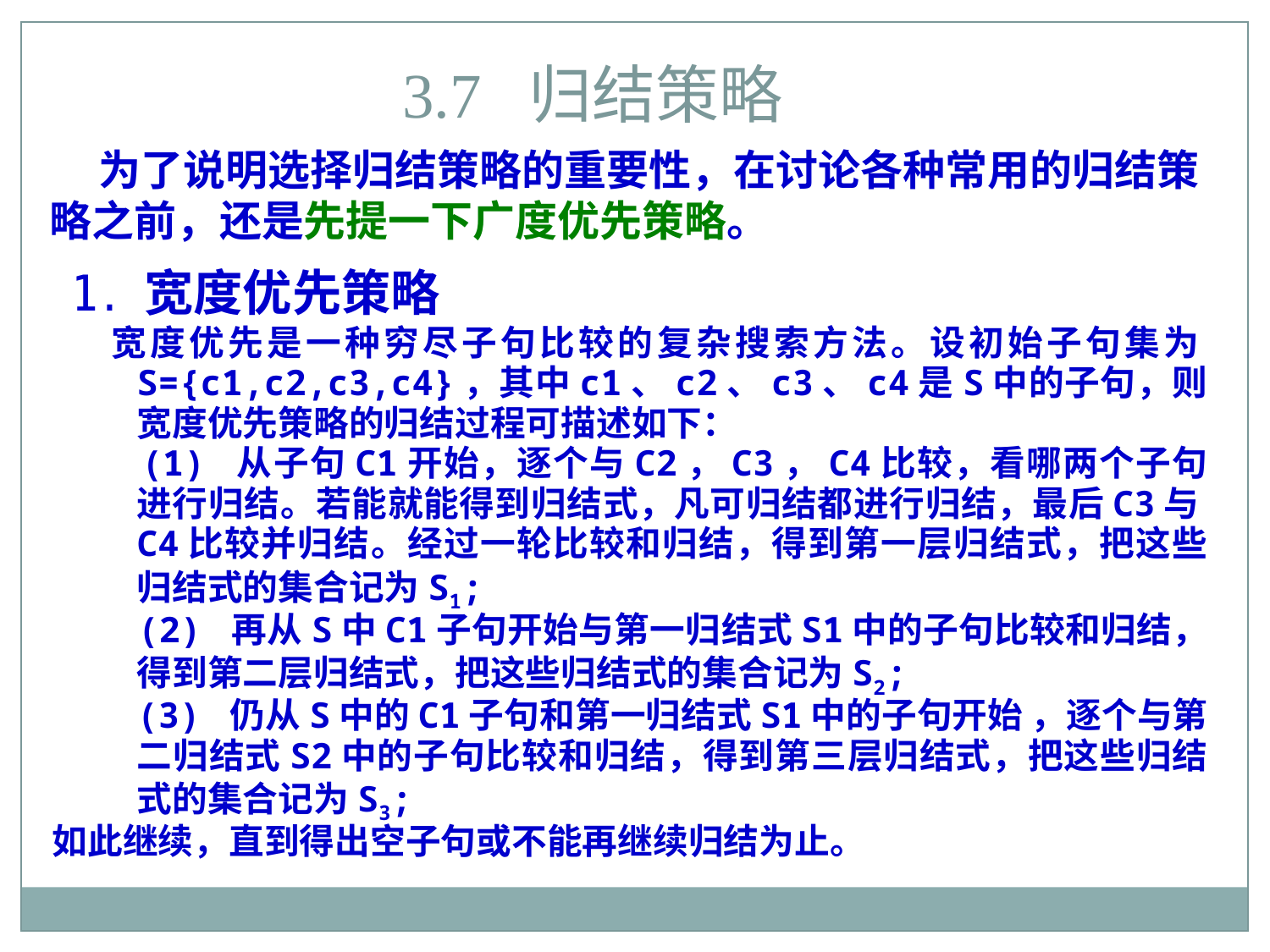

# 3.7  归结策略
    为了说明选择归结策略的重要性，在讨论各种常用的归结策
略之前，还是先提一下广度优先策略。
1. 宽度优先策略
    宽度优先是一种穷尽子句比较的复杂搜索方法。设初始子句集为S={c1,c2,c3,c4}，其中c1、c2、c3、c4是S中的子句，则宽度优先策略的归结过程可描述如下：
    (1) 从子句C1开始，逐个与C2，C3，C4比较，看哪两个子句进行归结。若能就能得到归结式，凡可归结都进行归结，最后C3与C4比较并归结。经过一轮比较和归结，得到第一层归结式，把这些归结式的集合记为S1;
    (2) 再从S中C1子句开始与第一归结式S1中的子句比较和归结，得到第二层归结式，把这些归结式的集合记为S2;
    (3) 仍从S中的C1子句和第一归结式S1中的子句开始 ，逐个与第二归结式S2中的子句比较和归结，得到第三层归结式，把这些归结式的集合记为S3;
如此继续，直到得出空子句或不能再继续归结为止。
101